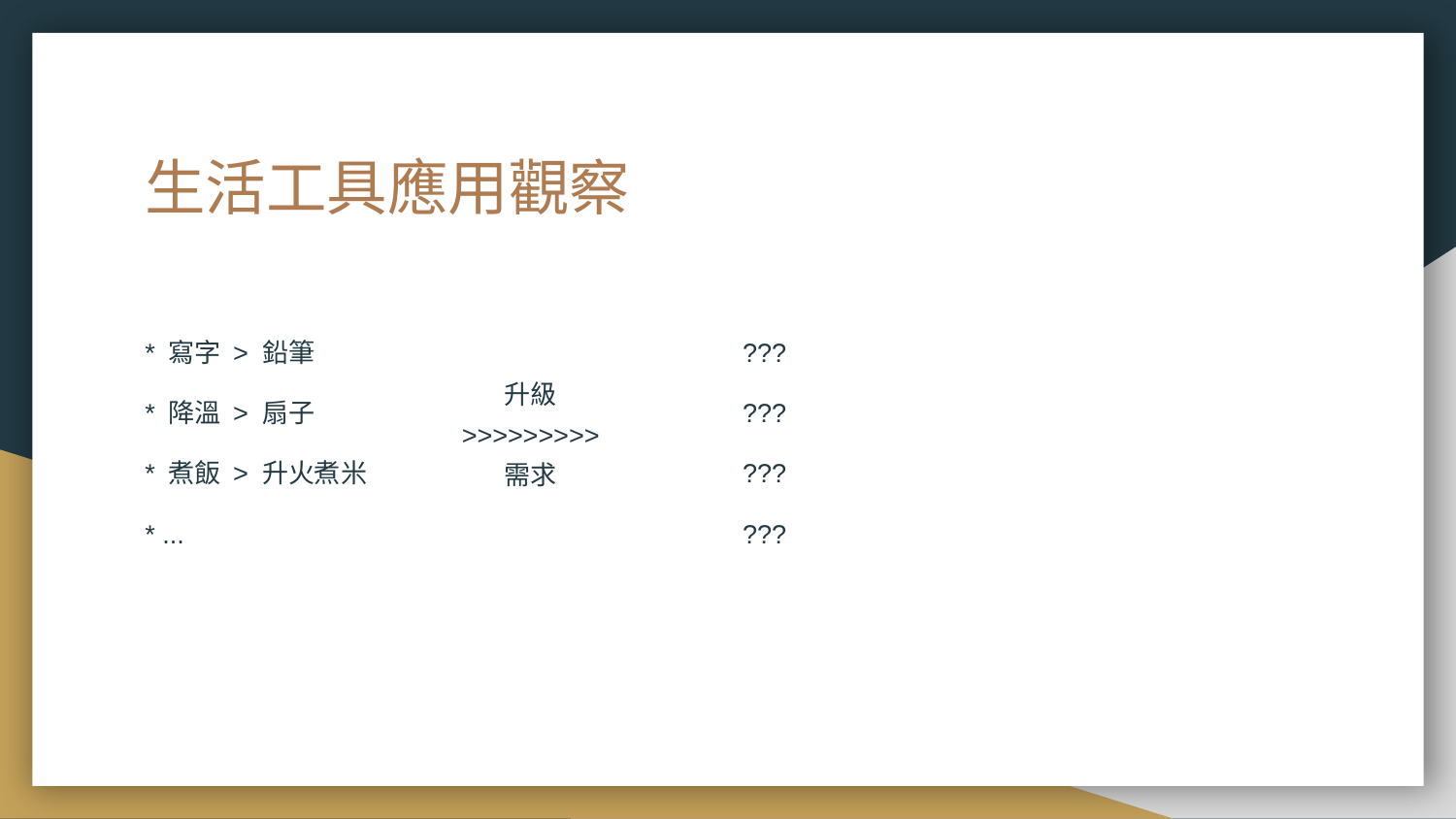

# 生活工具應用觀察
* 寫字 > 鉛筆
* 降溫 > 扇子
* 煮飯 > 升火煮米
* ...

???
???
???
???

升級
>>>>>>>>>
需求